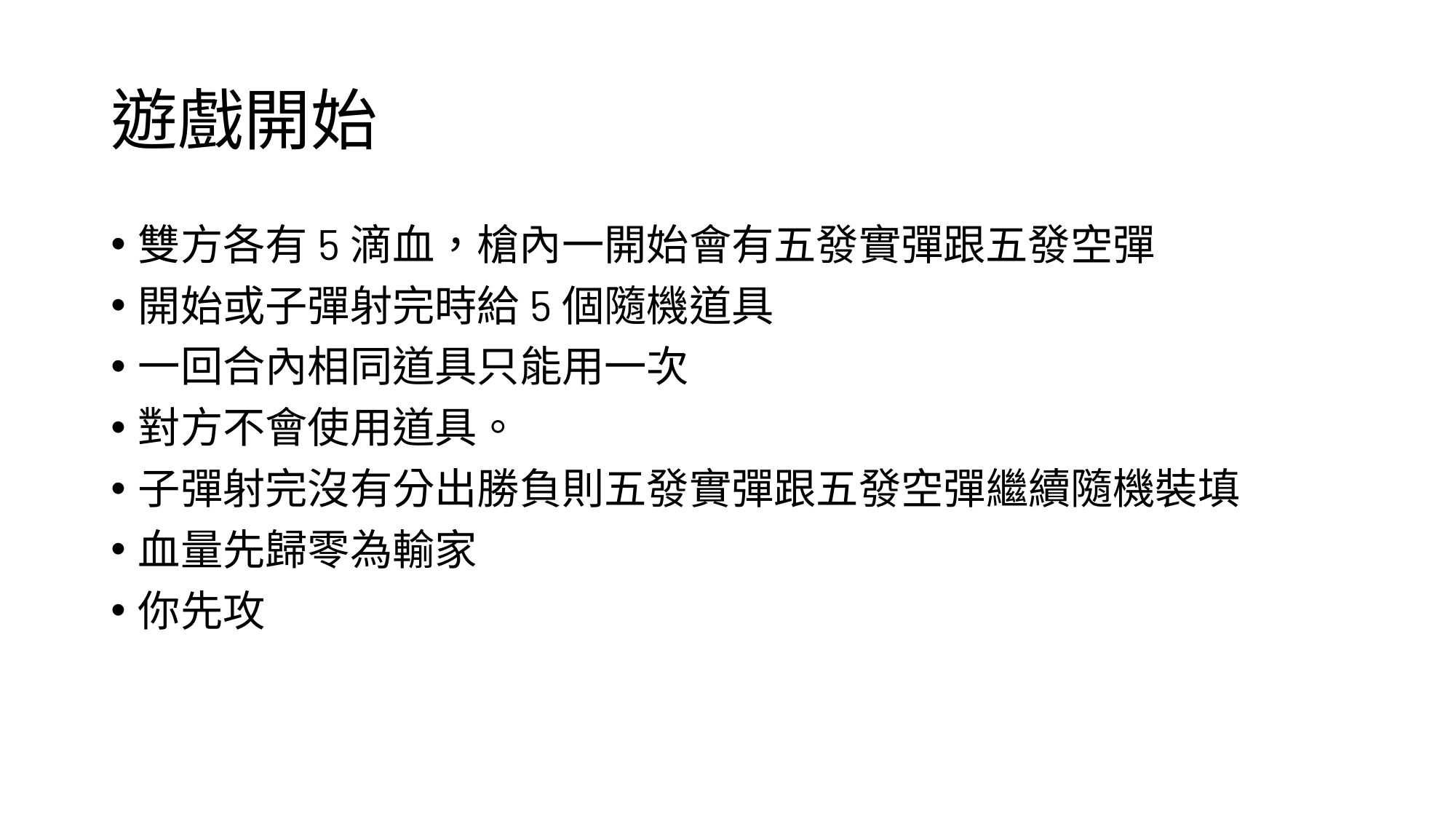

# 遊戲開始
雙方各有5滴血，槍內一開始會有五發實彈跟五發空彈
開始或子彈射完時給5個隨機道具
一回合內相同道具只能用一次
對方不會使用道具。
子彈射完沒有分出勝負則五發實彈跟五發空彈繼續隨機裝填
血量先歸零為輸家
你先攻